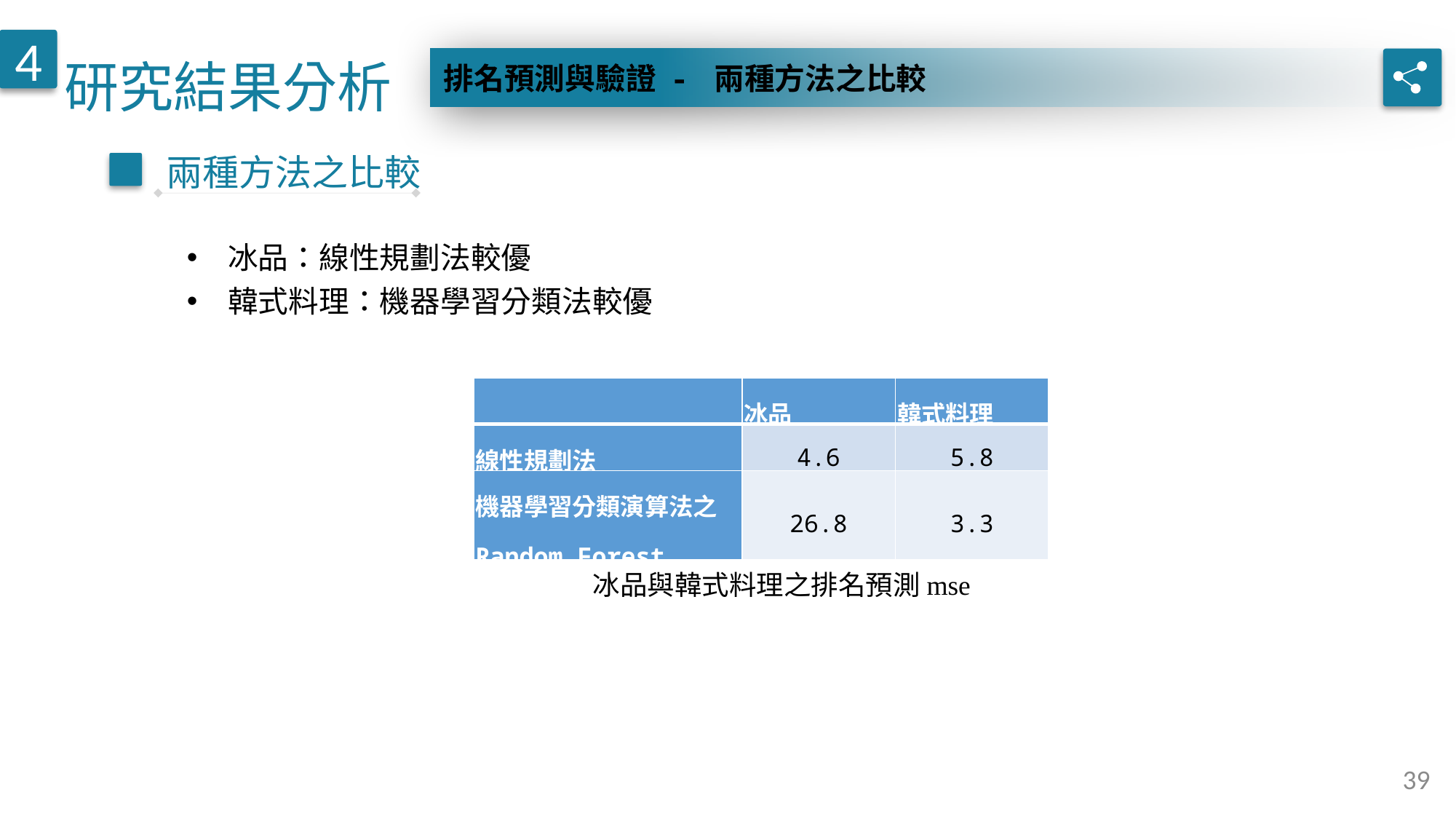

研究結果分析
4

排名預測與驗證 - 兩種方法之比較

兩種方法之比較

冰品：線性規劃法較優
韓式料理：機器學習分類法較優

|  | 冰品 | 韓式料理 |
| --- | --- | --- |
| 線性規劃法 | 4.6 | 5.8 |
| 機器學習分類演算法之 Random Forest | 26.8 | 3.3 |
冰品與韓式料理之排名預測mse
39